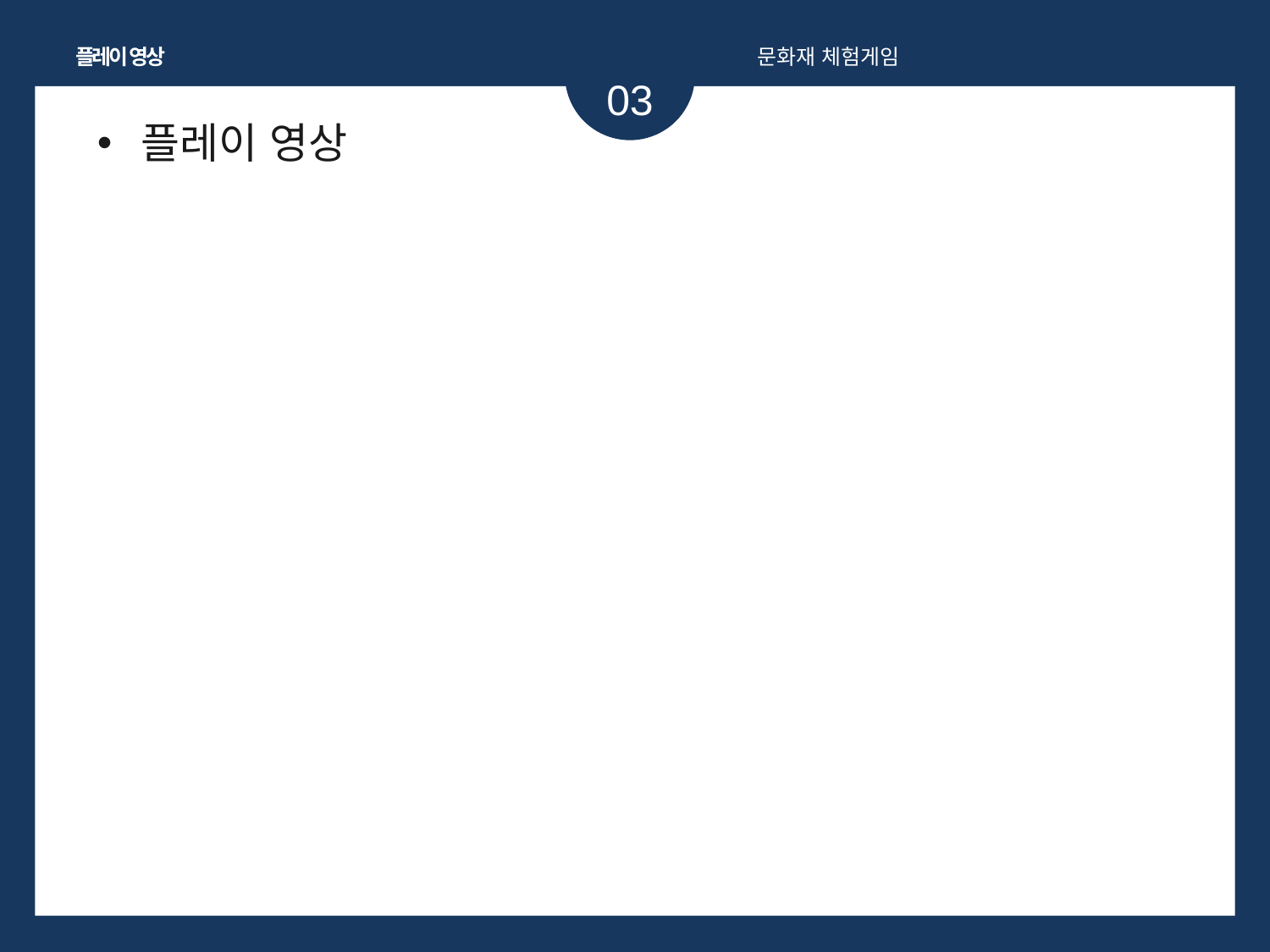

플레이 영상
문화재 체험게임
03

  플레이 영상